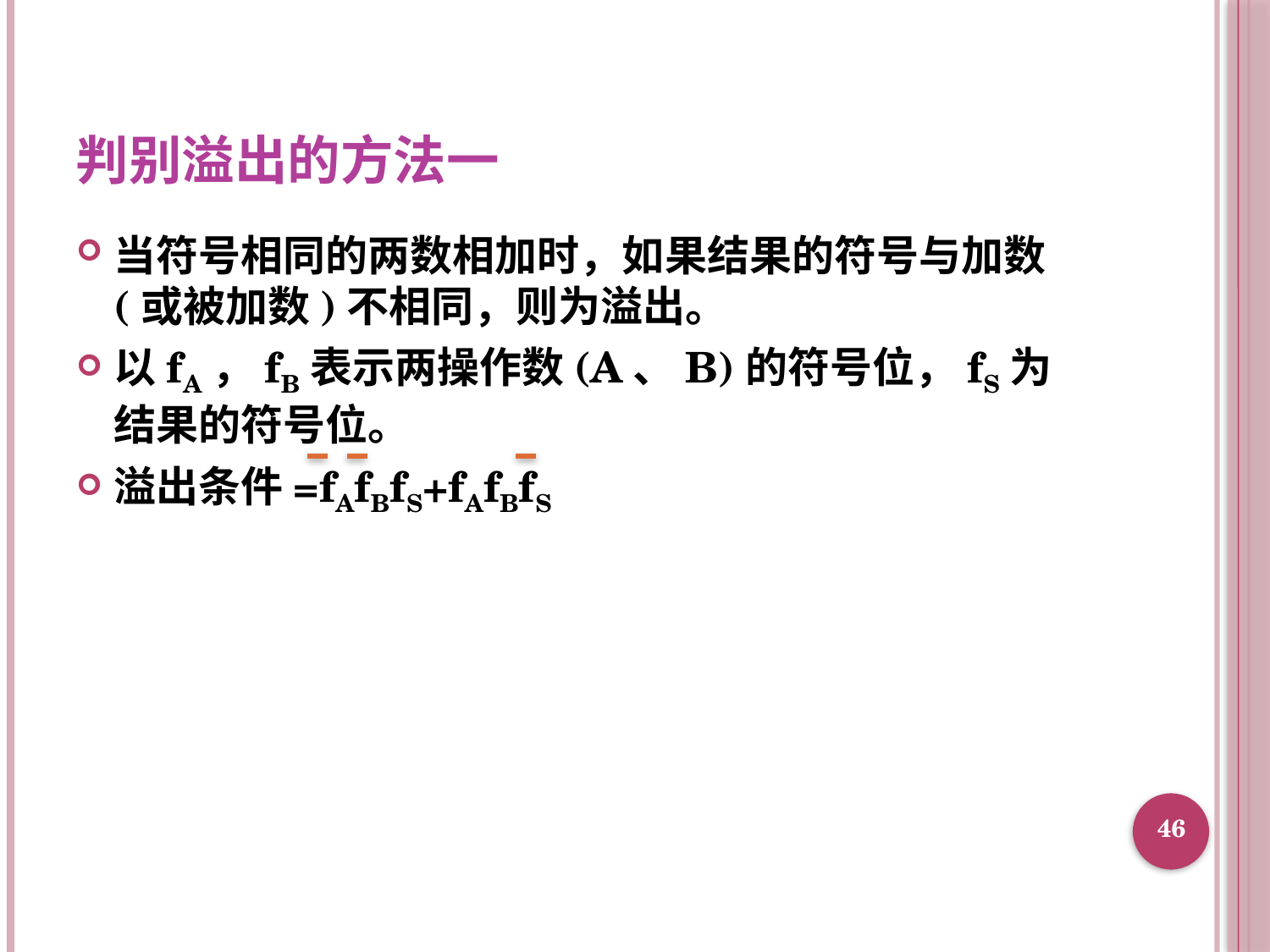

# 判别溢出的方法一
当符号相同的两数相加时，如果结果的符号与加数(或被加数)不相同，则为溢出。
以fA，fB表示两操作数(A、B)的符号位，fS为结果的符号位。
溢出条件=fAfBfS+fAfBfS

46